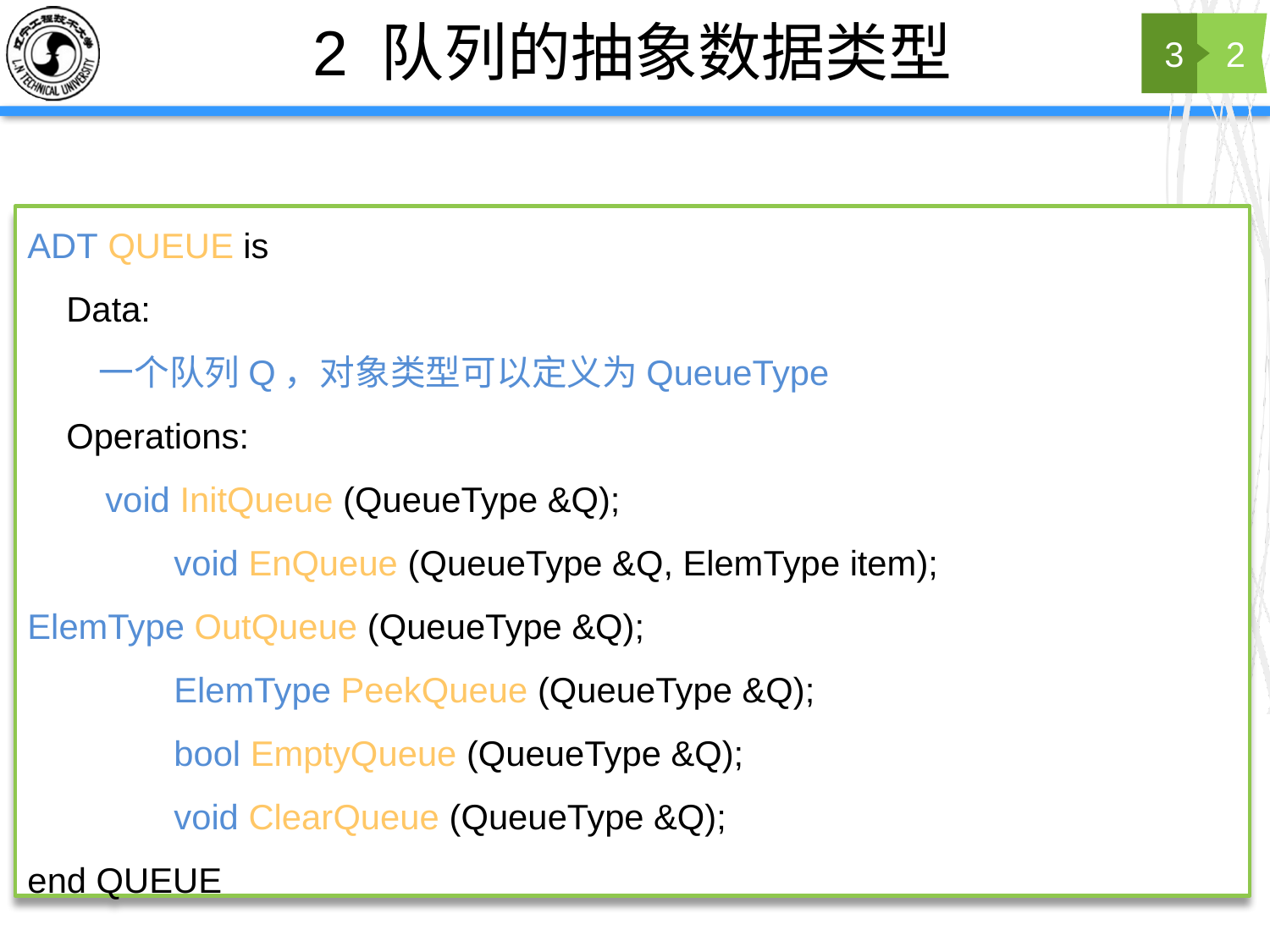

# 2 队列的抽象数据类型
3
2
ADT QUEUE is
    Data:
        一个队列Q，对象类型可以定义为QueueType
    Operations:
        void InitQueue (QueueType &Q);
	  void EnQueue (QueueType &Q, ElemType item); 	  	  ElemType OutQueue (QueueType &Q);
	  ElemType PeekQueue (QueueType &Q);
	  bool EmptyQueue (QueueType &Q);
	  void ClearQueue (QueueType &Q);
end QUEUE